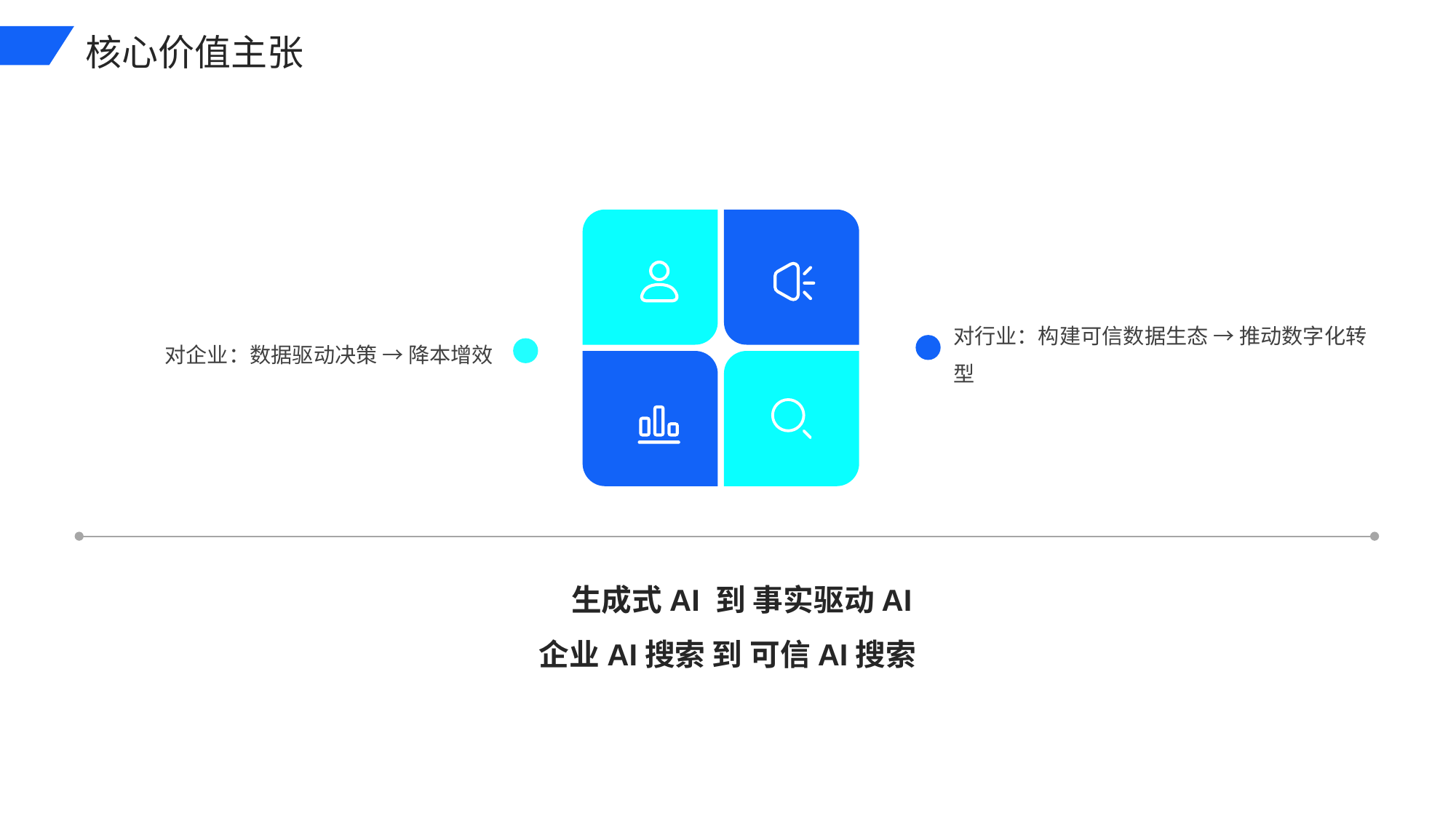

核心价值主张

对企业：数据驱动决策 → 降本增效
对行业：构建可信数据生态 → 推动数字化转型

   生成式AI 到 事实驱动AI
企业AI搜索 到 可信AI搜索